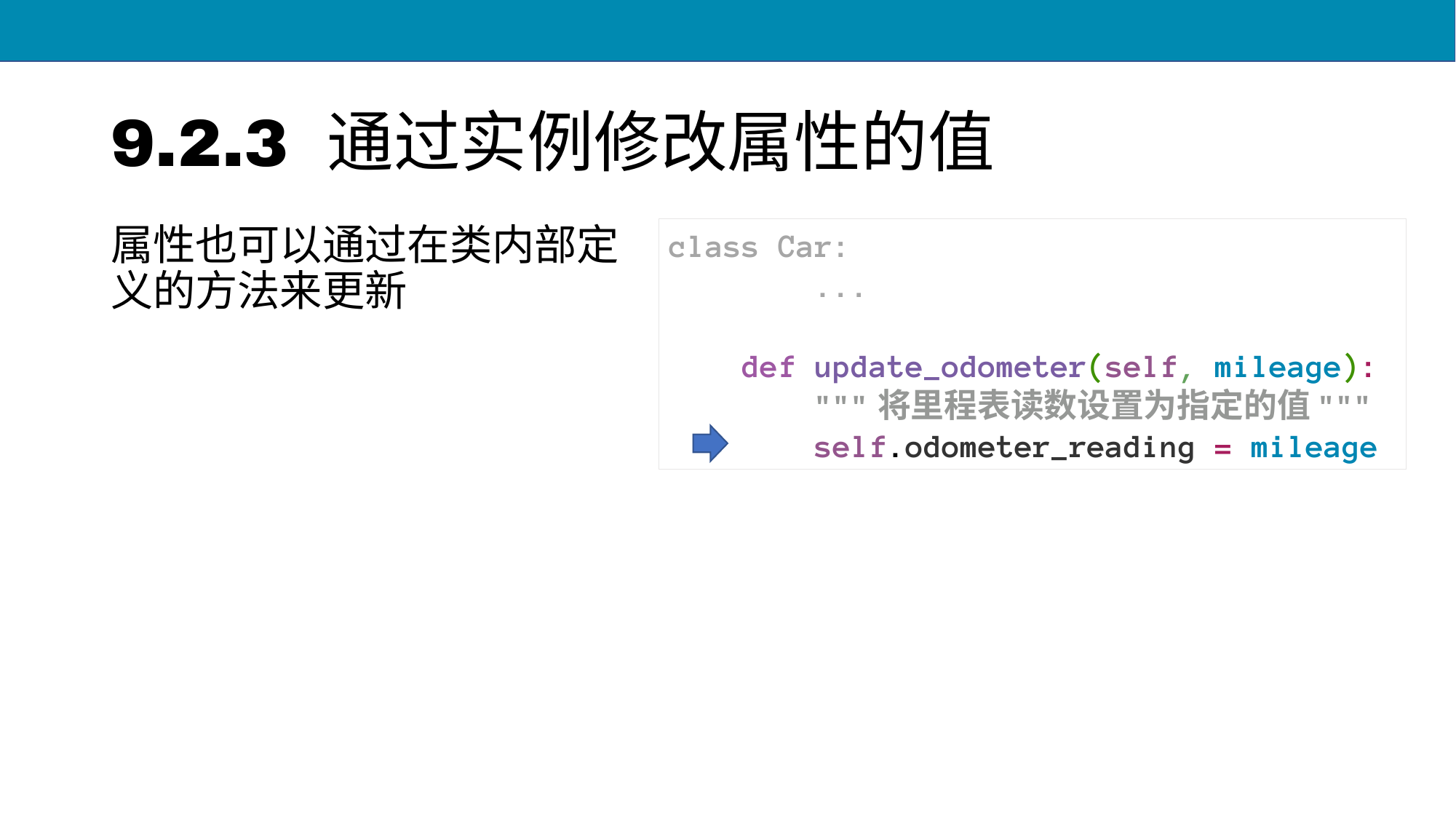

# 9.2.3 通过实例修改属性的值
属性也可以通过在类内部定义的方法来更新

class Car:
        ...
    def update_odometer(self, mileage):
        """将里程表读数设置为指定的值"""
        self.odometer_reading = mileage